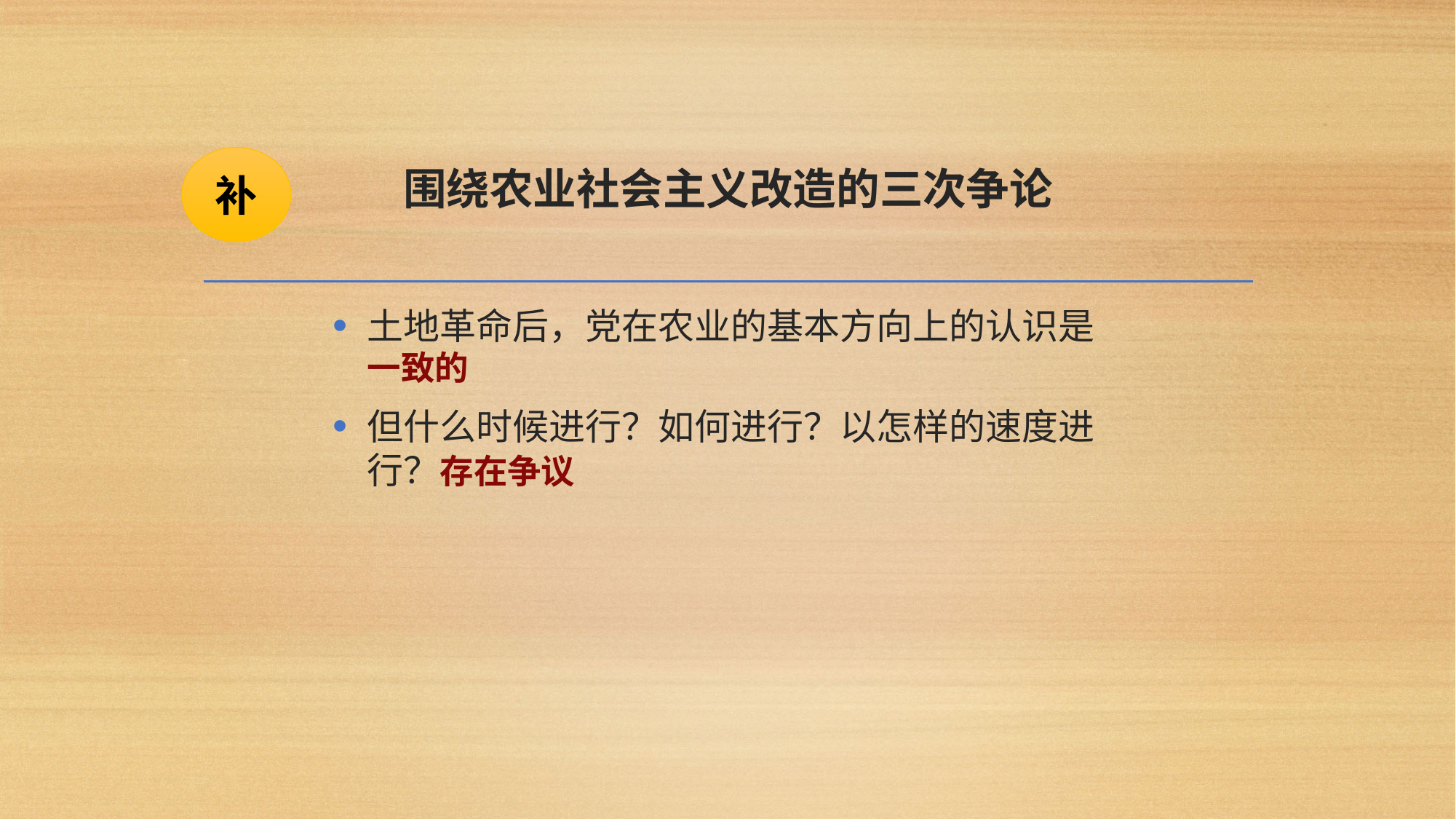

# 围绕农业社会主义改造的三次争论
补
土地革命后，党在农业的基本方向上的认识是一致的
但什么时候进行？如何进行？以怎样的速度进行？存在争议